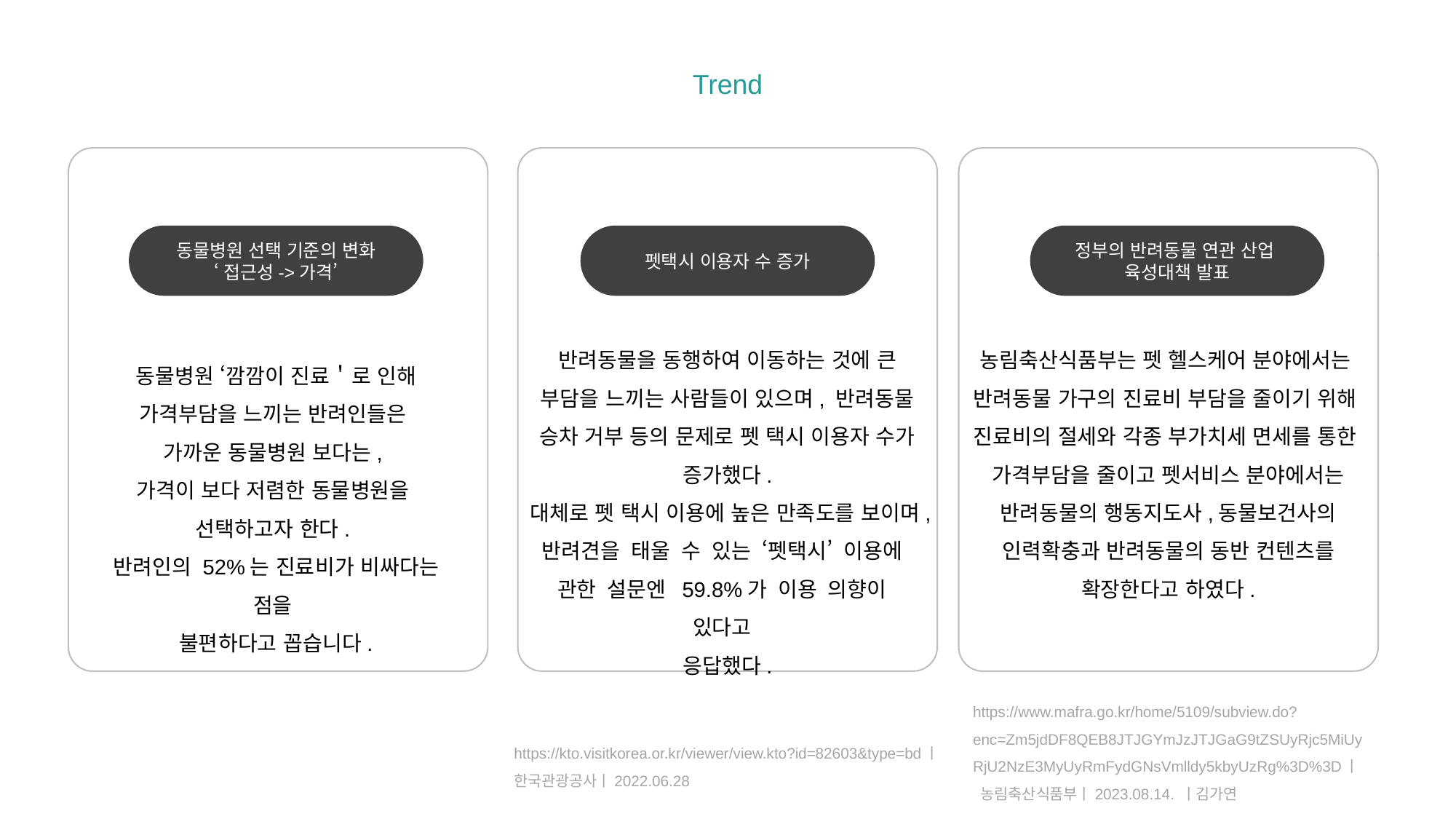

Trend

동물병원 선택 기준의 변화
‘접근성->가격’
펫택시 이용자 수 증가
정부의 반려동물 연관 산업
육성대책 발표
반려동물을 동행하여 이동하는 것에 큰 부담을 느끼는 사람들이 있으며, 반려동물 승차 거부 등의 문제로 펫 택시 이용자 수가 증가했다.
대체로 펫 택시 이용에 높은 만족도를 보이며,
반려견을 태울 수 있는 ‘펫택시’ 이용에 관한 설문엔 59.8%가 이용 의향이 있다고
응답했다.
농림축산식품부는 펫 헬스케어 분야에서는
반려동물 가구의 진료비 부담을 줄이기 위해
진료비의 절세와 각종 부가치세 면세를 통한
가격부담을 줄이고 펫서비스 분야에서는 반려동물의 행동지도사,동물보건사의 인력확충과 반려동물의 동반 컨텐츠를 확장한다고 하였다.
동물병원 ‘깜깜이 진료＇로 인해
가격부담을 느끼는 반려인들은
가까운 동물병원 보다는,
가격이 보다 저렴한 동물병원을
선택하고자 한다.
반려인의 52%는 진료비가 비싸다는 점을
불편하다고 꼽습니다.
https://www.mafra.go.kr/home/5109/subview.do?enc=Zm5jdDF8QEB8JTJGYmJzJTJGaG9tZSUyRjc5MiUyRjU2NzE3MyUyRmFydGNsVmlldy5kbyUzRg%3D%3Dㅣ
 농림축산식품부ㅣ2023.08.14. ㅣ김가연
https://kto.visitkorea.or.kr/viewer/view.kto?id=82603&type=bdㅣ
한국관광공사ㅣ2022.06.28